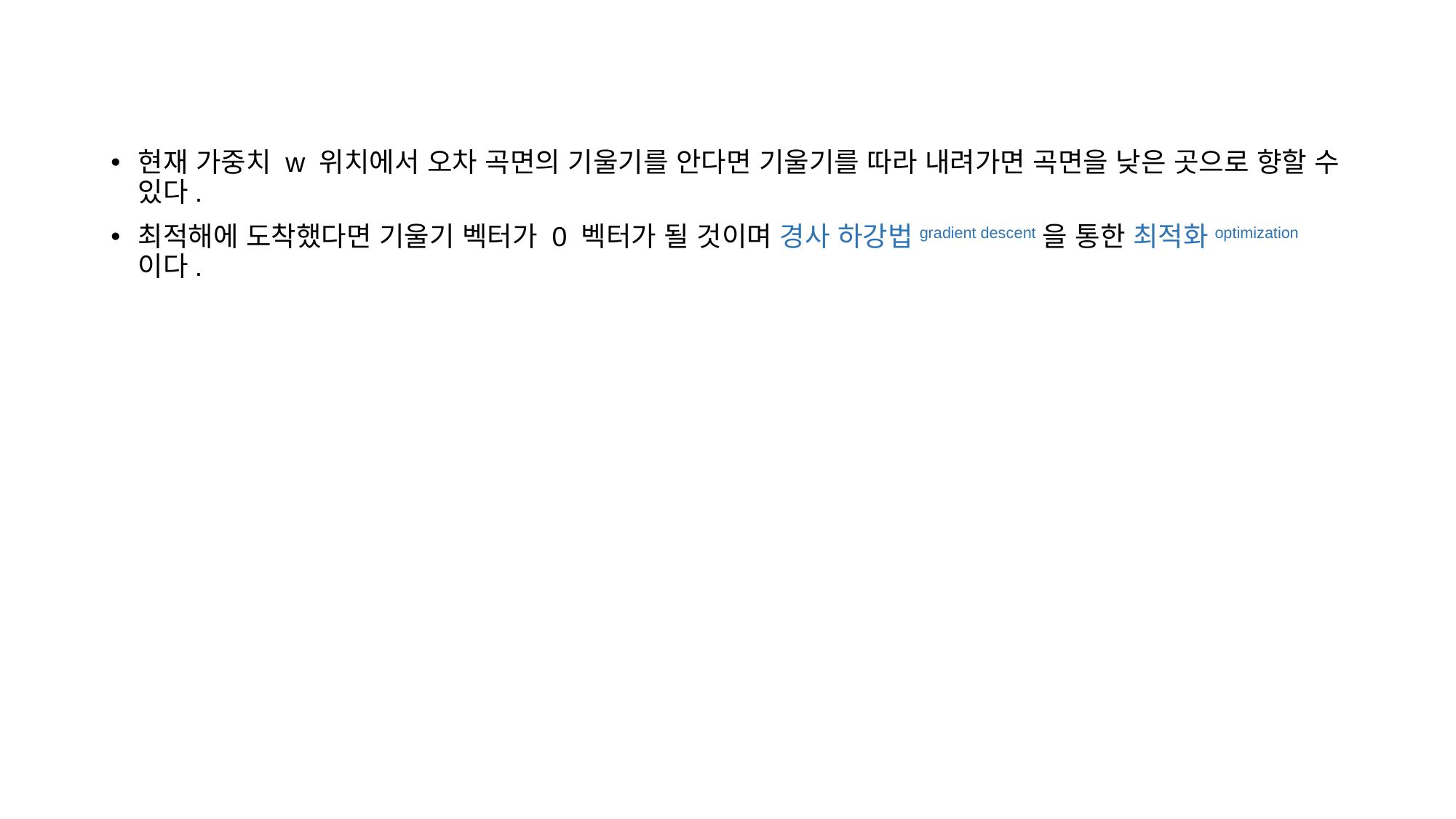

현재 가중치 w 위치에서 오차 곡면의 기울기를 안다면 기울기를 따라 내려가면 곡면을 낮은 곳으로 향할 수 있다.
최적해에 도착했다면 기울기 벡터가 0 벡터가 될 것이며 경사 하강법gradient descent을 통한 최적화optimization이다.